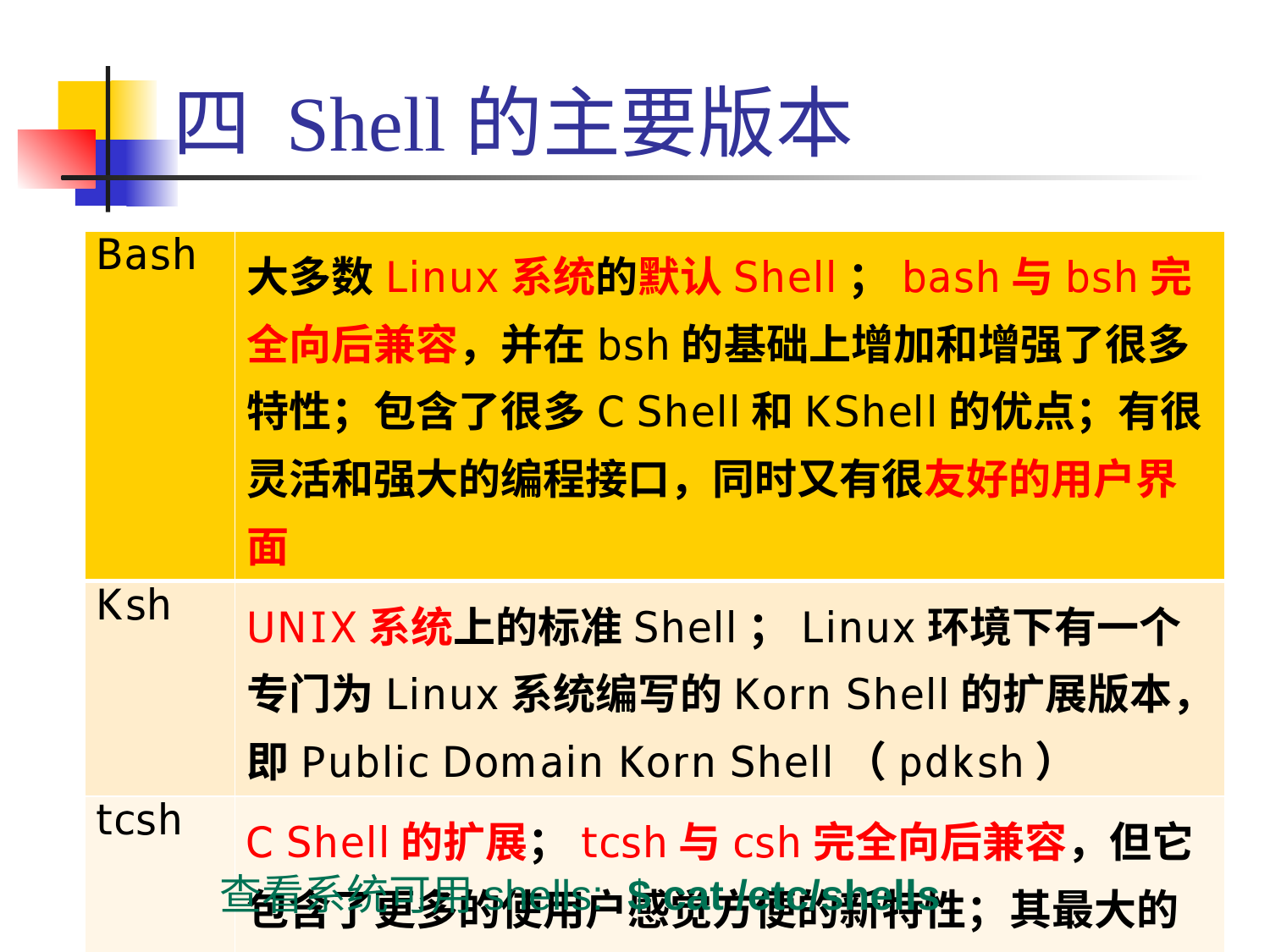

# 四 Shell的主要版本
| Bash | 大多数Linux系统的默认Shell；bash与bsh完全向后兼容，并在bsh的基础上增加和增强了很多特性；包含了很多C Shell和KShell的优点；有很灵活和强大的编程接口，同时又有很友好的用户界面 |
| --- | --- |
| Ksh | UNIX系统上的标准Shell；Linux环境下有一个专门为Linux系统编写的Korn Shell的扩展版本，即Public Domain Korn Shell（pdksh） |
| tcsh | C Shell的扩展；tcsh与csh完全向后兼容，但它包含了更多的使用户感觉方便的新特性；其最大的提高是在命令行编辑和历史浏览方面 |
查看系统可用shells:  $ cat /etc/shells